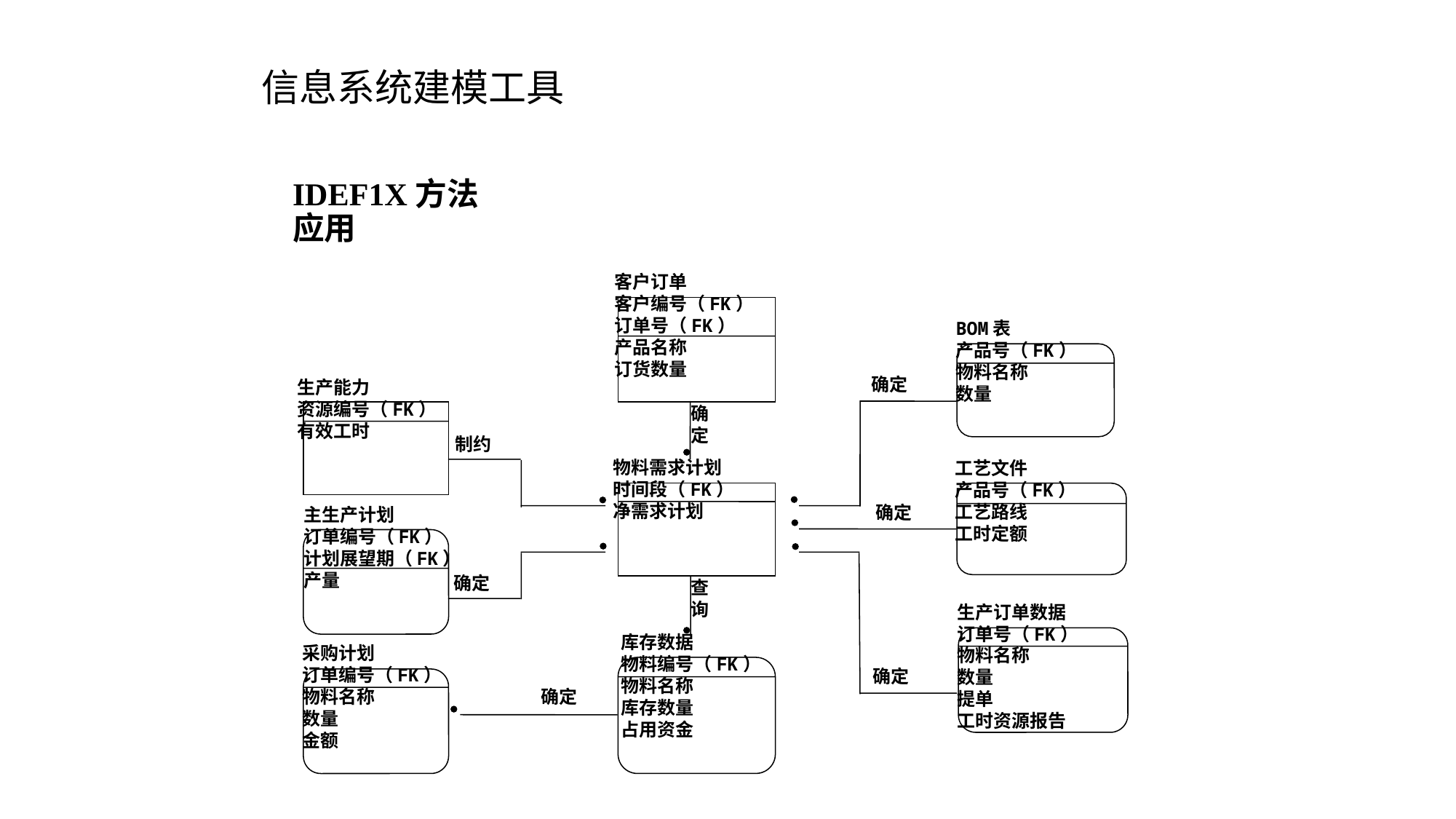

# 信息系统建模工具
IDEF1X方法
应用

客户订单
客户编号（FK）
订单号（FK）
产品名称
订货数量

BOM表
产品号（FK）
物料名称
数量

确定
生产能力
资源编号（FK）
有效工时
确
定

制约
•
物料需求计划
时间段（FK）
净需求计划
工艺文件
产品号（FK）
工艺路线
工时定额

•
•

确定
主生产计划
订单编号（FK）
计划展望期（FK）
产量

•

•

•

确定

查
询

生产订单数据
订单号（FK）
物料名称
数量
提单
工时资源报告

•
库存数据
物料编号（FK）
物料名称
库存数量
占用资金

采购计划
订单编号（FK）
物料名称
数量
金额

确定

确定

•